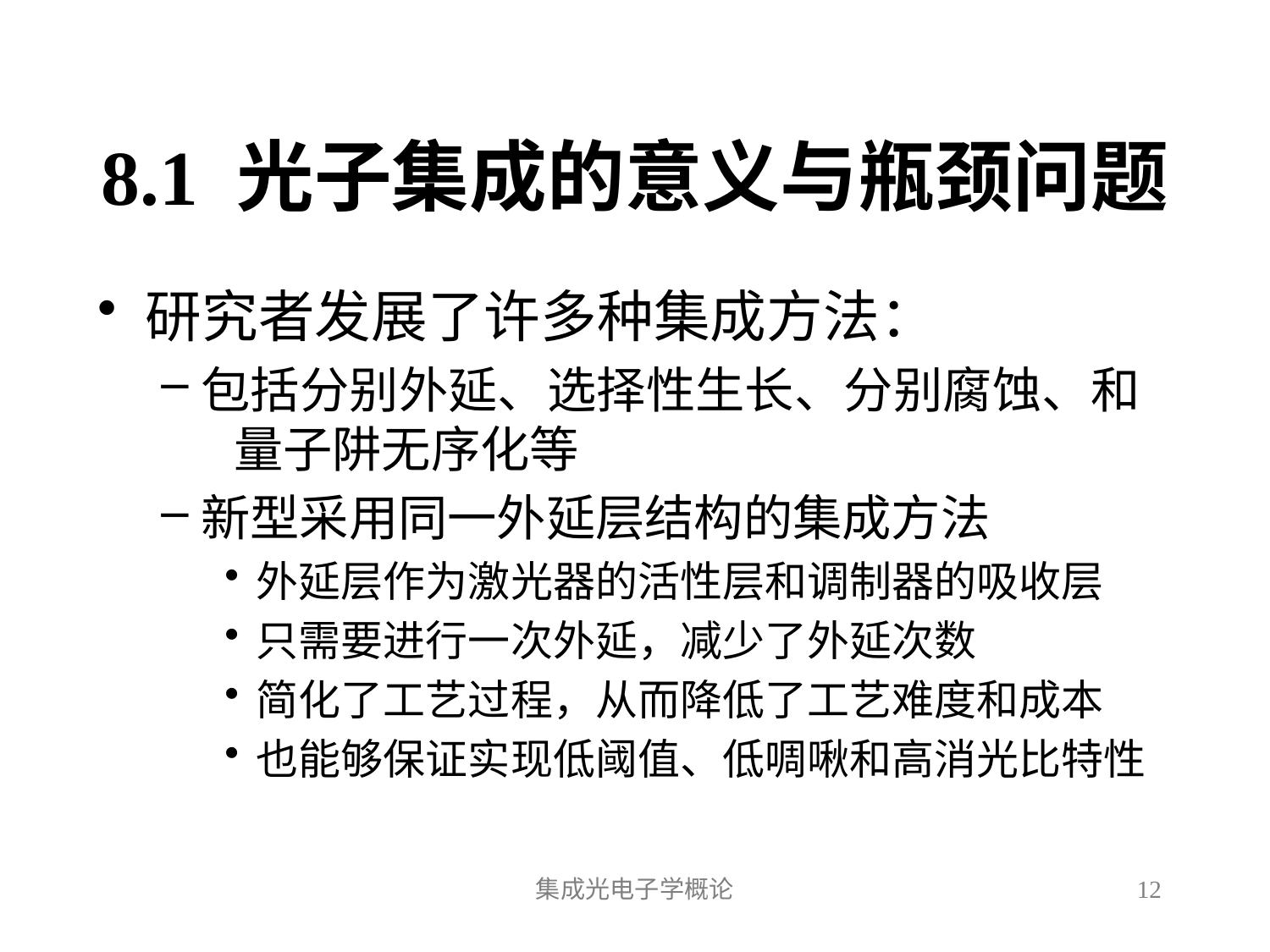

# 8.1 光子集成的意义与瓶颈问题
研究者发展了许多种集成方法：
包括分别外延、选择性生长、分别腐蚀、和     量子阱无序化等
新型采用同一外延层结构的集成方法
外延层作为激光器的活性层和调制器的吸收层
只需要进行一次外延，减少了外延次数
简化了工艺过程，从而降低了工艺难度和成本
也能够保证实现低阈值、低啁啾和高消光比特性
集成光电子学概论
12